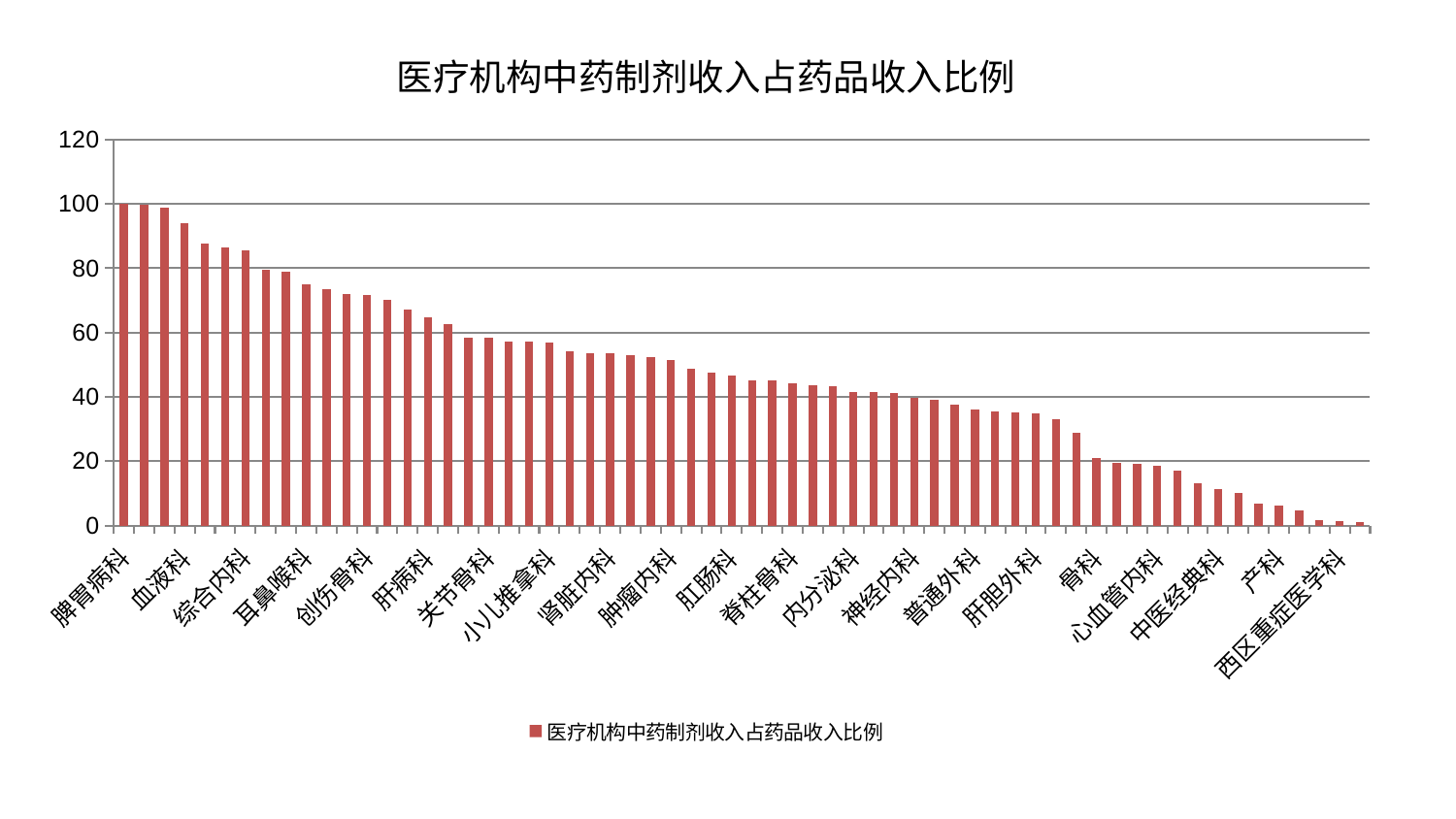

### Chart: 医疗机构中药制剂收入占药品收入比例

| Category | 医疗机构中药制剂收入占药品收入比例 |
|---|---|
| 脾胃病科 | 100.0 |
| 儿科 | 99.81715697018889 |
| 老年医学科 | 98.95578257956234 |
| 血液科 | 93.91333288862754 |
| 推拿科 | 87.64635590322995 |
| 显微骨科 | 86.39813890257105 |
| 综合内科 | 85.58248629267486 |
| 妇科 | 79.45209979249381 |
| 脑病一科 | 78.82815863773449 |
| 耳鼻喉科 | 74.89025359747123 |
| 东区肾病科 | 73.54669814153903 |
| 心病四科 | 72.02664613286417 |
| 创伤骨科 | 71.75253171327493 |
| 乳腺甲状腺外科 | 70.20915736791206 |
| 胸外科 | 67.04919501807294 |
| 肝病科 | 64.79000444717514 |
| 妇二科 | 62.55655495395495 |
| 康复科 | 58.3391124319585 |
| 关节骨科 | 58.25786926258556 |
| 妇科妇二科合并 | 57.23930698890254 |
| 美容皮肤科 | 57.19976814238459 |
| 小儿推拿科 | 56.776935693278936 |
| 口腔科 | 54.13194193419174 |
| 泌尿外科 | 53.681960711499755 |
| 肾脏内科 | 53.54767116827654 |
| 皮肤科 | 53.014153199848394 |
| 心病三科 | 52.42951025163991 |
| 肿瘤内科 | 51.44463751170609 |
| 身心医学科 | 48.63166985889218 |
| 眼科 | 47.584723964986885 |
| 肛肠科 | 46.63764598558343 |
| 微创骨科 | 45.230852663688246 |
| 医院 | 45.06719809348937 |
| 脊柱骨科 | 44.09081682777202 |
| 呼吸内科 | 43.72995662108253 |
| 重症医学科 | 43.27053220912518 |
| 内分泌科 | 41.55633407722125 |
| 脾胃科消化科合并 | 41.42069996155212 |
| 周围血管科 | 41.26190199856526 |
| 神经内科 | 39.721574013689995 |
| 消化内科 | 39.11926998606126 |
| 小儿骨科 | 37.4878264755288 |
| 普通外科 | 36.05038094103944 |
| 脑病二科 | 35.59443720087135 |
| 中医外治中心 | 35.246137921007 |
| 肝胆外科 | 34.95108962296977 |
| 心病一科 | 32.91503347639527 |
| 针灸科 | 28.842575180318377 |
| 骨科 | 20.950685922575328 |
| 脑病三科 | 19.4679929337997 |
| 肾病科 | 19.071056698004 |
| 心血管内科 | 18.520247983133512 |
| 心病二科 | 17.172053086235447 |
| 运动损伤骨科 | 13.19111060210575 |
| 中医经典科 | 11.25809432684837 |
| 神经外科 | 10.054806107108837 |
| 男科 | 6.93733292088352 |
| 产科 | 6.251049264606877 |
| 东区重症医学科 | 4.528136476689687 |
| 风湿病科 | 1.5205860223975762 |
| 西区重症医学科 | 1.2743167324161624 |
| 治未病中心 | 0.9939017058906797 |
244